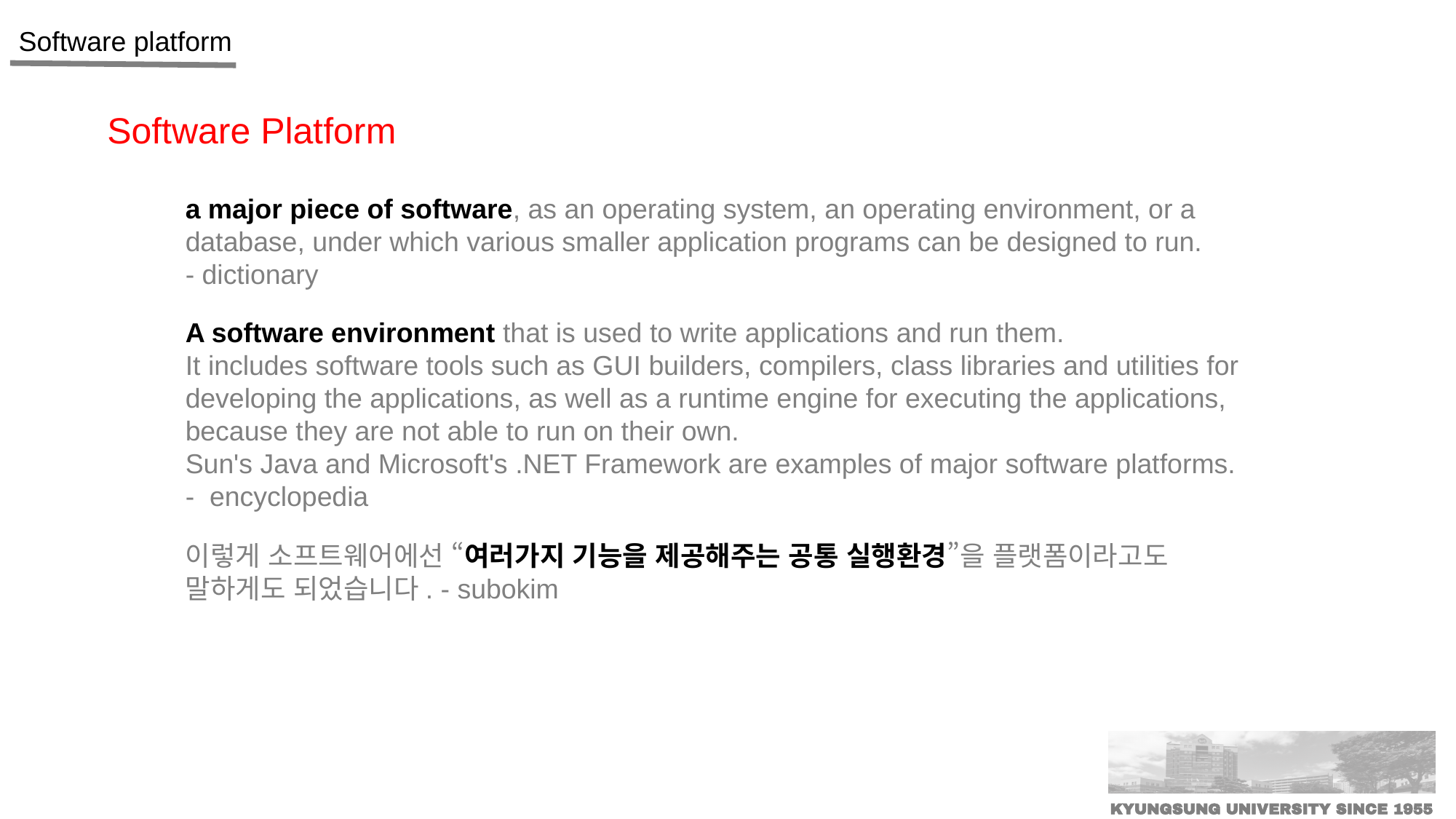

Software Platform
a major piece of software, as an operating system, an operating environment, or a database, under which various smaller application programs can be designed to run.
- dictionary
A software environment that is used to write applications and run them.
It includes software tools such as GUI builders, compilers, class libraries and utilities for developing the applications, as well as a runtime engine for executing the applications, because they are not able to run on their own.
Sun's Java and Microsoft's .NET Framework are examples of major software platforms.
-  encyclopedia
이렇게 소프트웨어에선 “여러가지 기능을 제공해주는 공통 실행환경”을 플랫폼이라고도 말하게도 되었습니다. - subokim